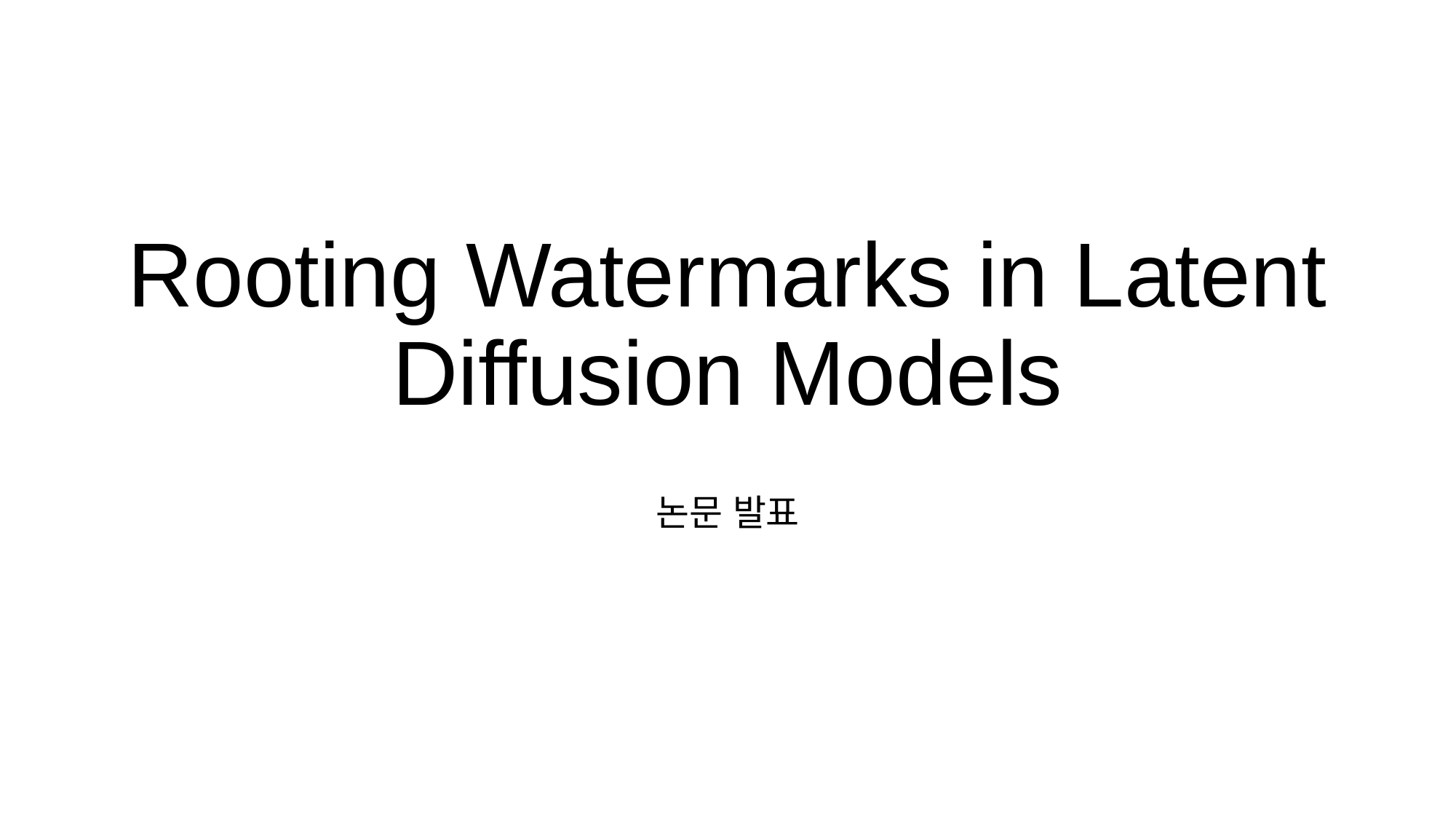

# Rooting Watermarks in Latent Diffusion Models

논문 발표